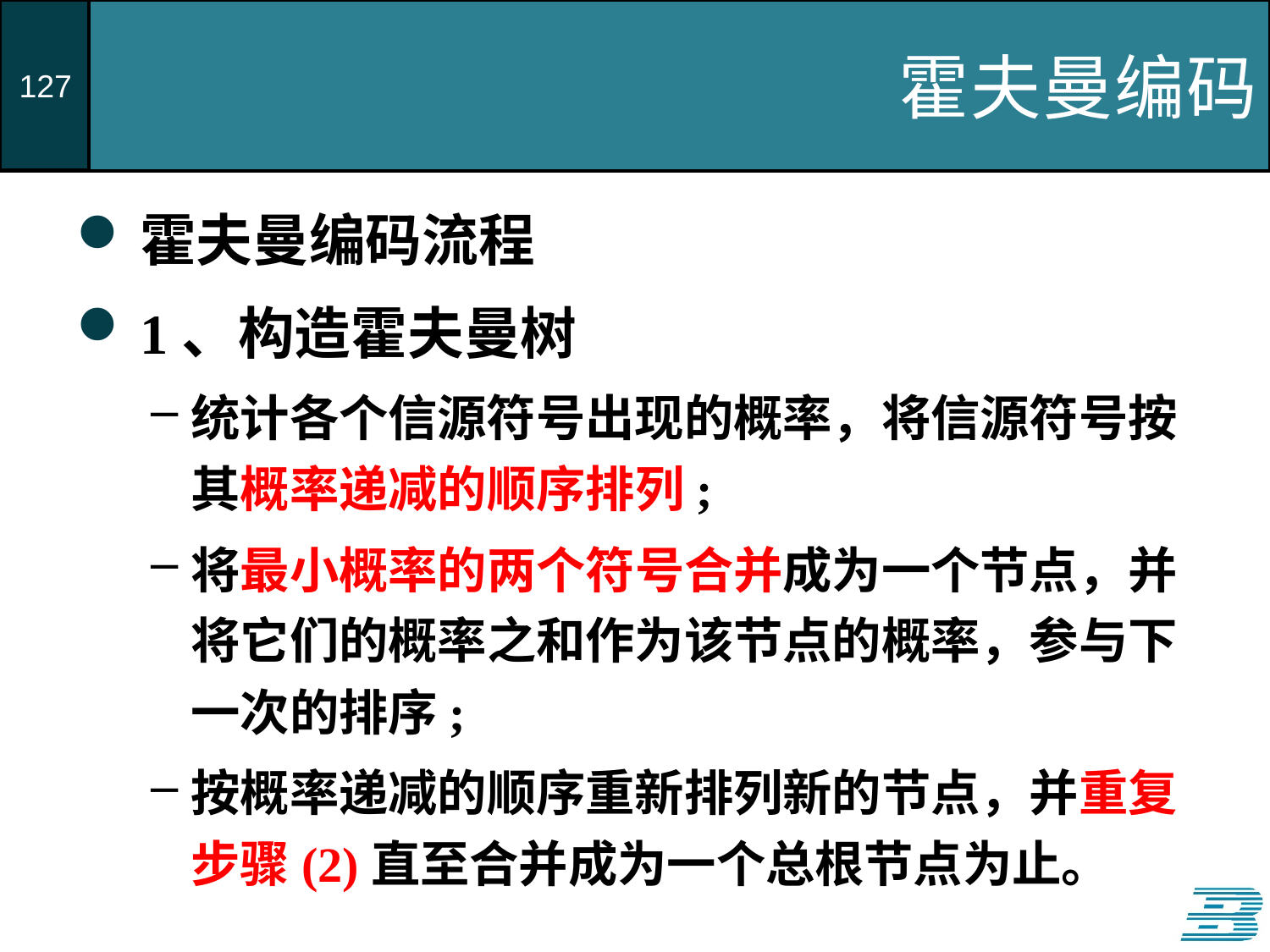

# 霍夫曼编码
霍夫曼编码流程
1、构造霍夫曼树
统计各个信源符号出现的概率，将信源符号按其概率递减的顺序排列;
将最小概率的两个符号合并成为一个节点，并将它们的概率之和作为该节点的概率，参与下一次的排序;
按概率递减的顺序重新排列新的节点，并重复步骤(2)直至合并成为一个总根节点为止。